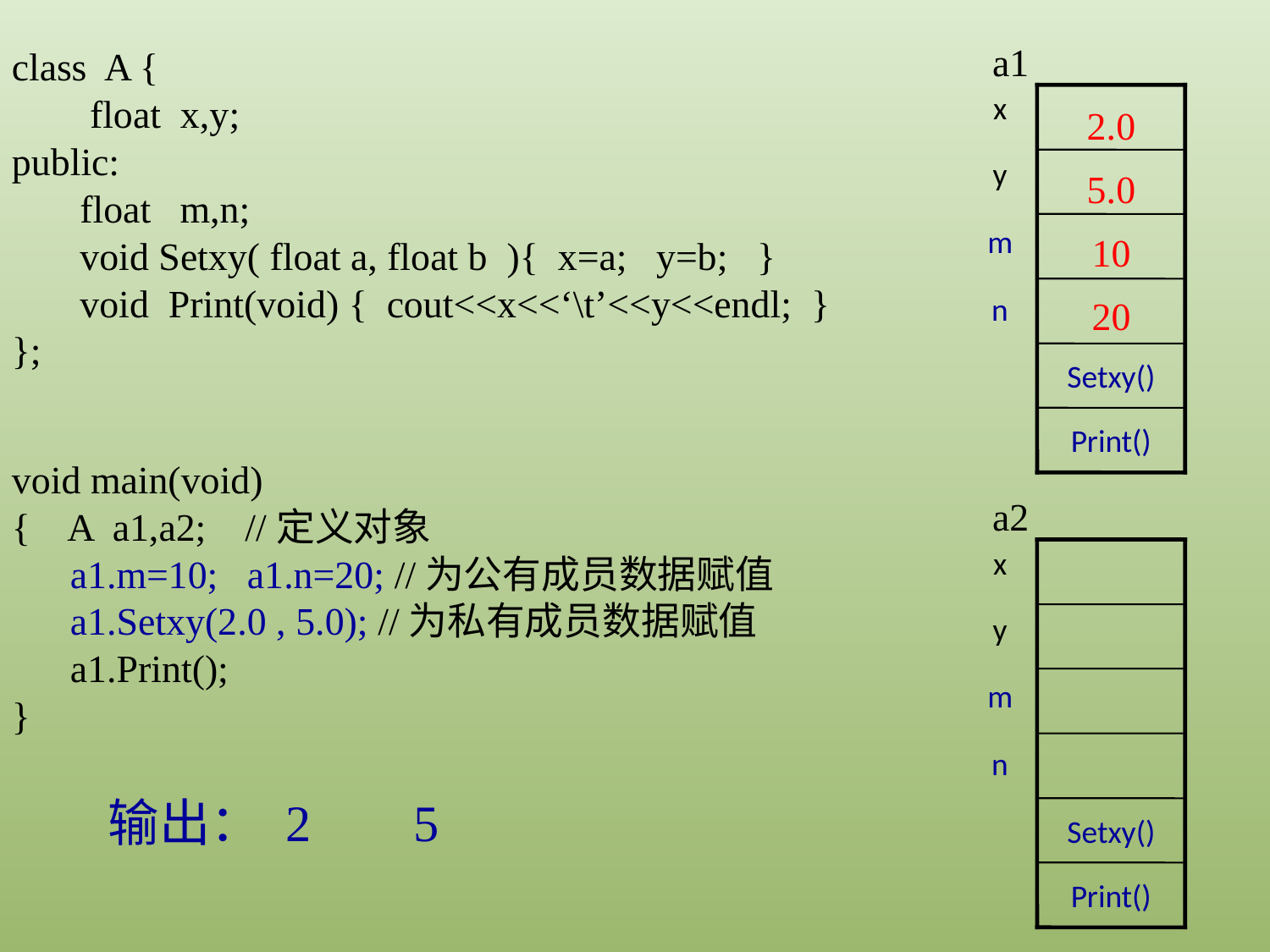

a1
x

y

m

n

Setxy()

Print()

class  A {
        float  x,y;
public:
       float   m,n;
       void Setxy( float a, float b  ){  x=a;   y=b;   }
       void  Print(void) {  cout<<x<<‘\t’<<y<<endl;  }
};
2.0
5.0
10
20
void main(void)
{    A  a1,a2;    //定义对象
      a1.m=10;   a1.n=20; //为公有成员数据赋值
      a1.Setxy(2.0 , 5.0); //为私有成员数据赋值
      a1.Print();
}
a2
x

y

m

n

Setxy()

Print()

输出： 2	    5
614